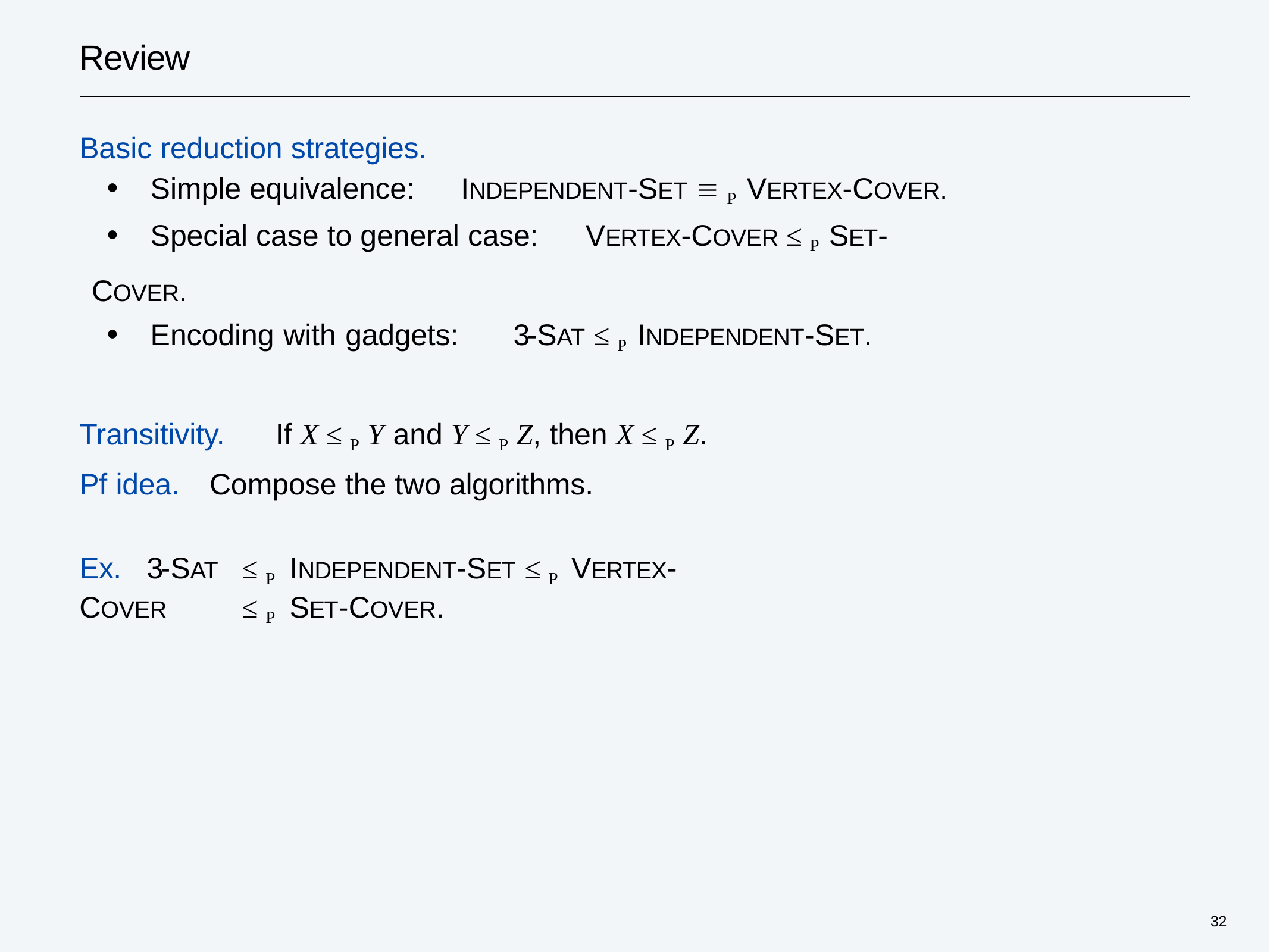

# Review

Basic reduction strategies.
・Simple equivalence:	INDEPENDENT-SET ≡ P VERTEX-COVER.
・Special case to general case:	VERTEX-COVER ≤ P SET-COVER.
・Encoding with gadgets:	3-SAT ≤ P INDEPENDENT-SET.
Transitivity.	If X ≤ P Y and Y ≤ P Z, then X ≤ P Z. Pf idea.	Compose the two algorithms.

Ex.	3-SAT	≤ P	INDEPENDENT-SET	≤ P	VERTEX-COVER	≤ P	SET-COVER.
32